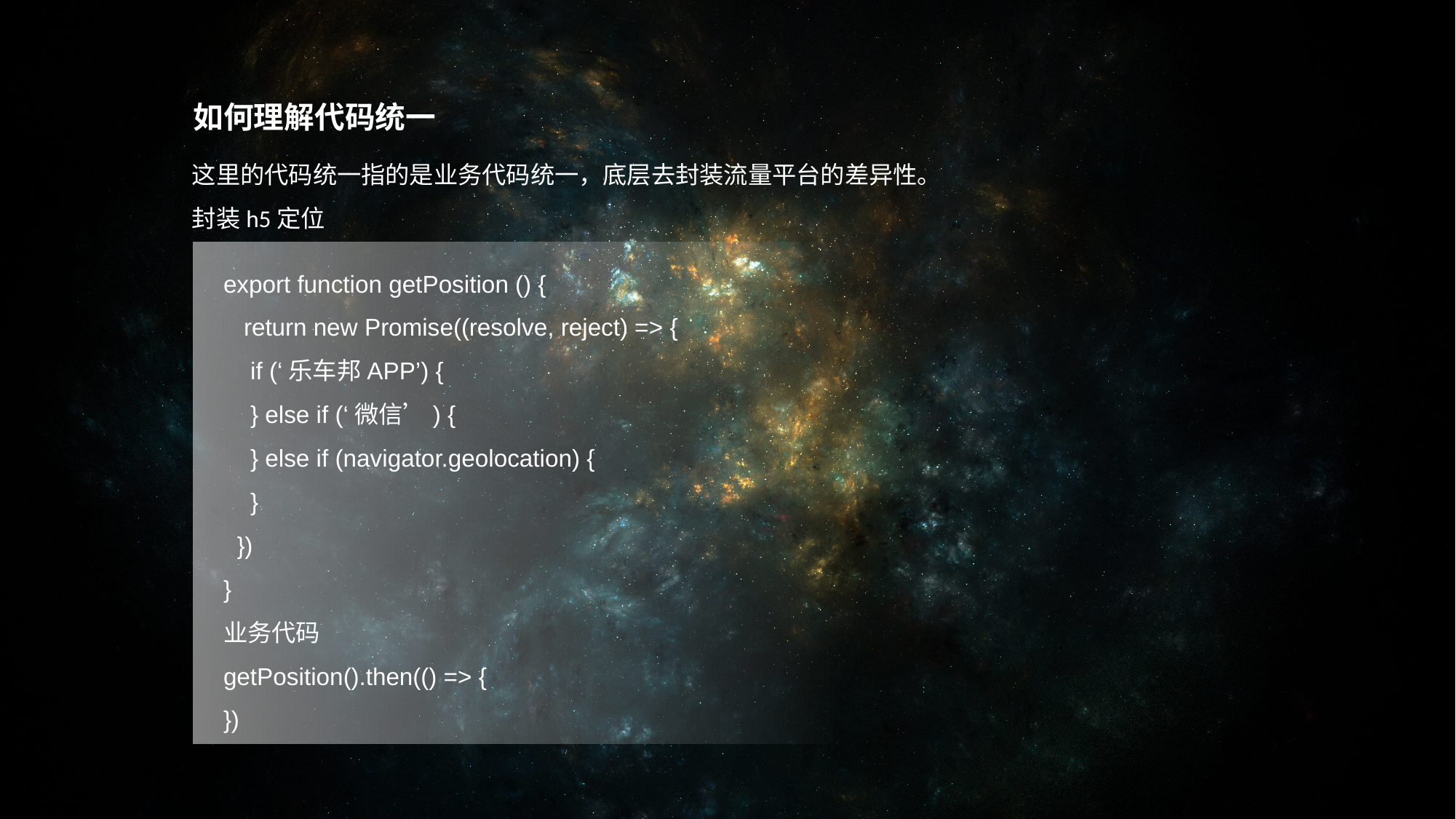

如何理解代码统一
这里的代码统一指的是业务代码统一，底层去封装流量平台的差异性。
封装h5定位

export function getPosition () {
   return new Promise((resolve, reject) => {
    if (‘乐车邦APP’) {
    } else if (‘微信’) {
    } else if (navigator.geolocation) {
    }
  })
}
业务代码
getPosition().then(() => {
})